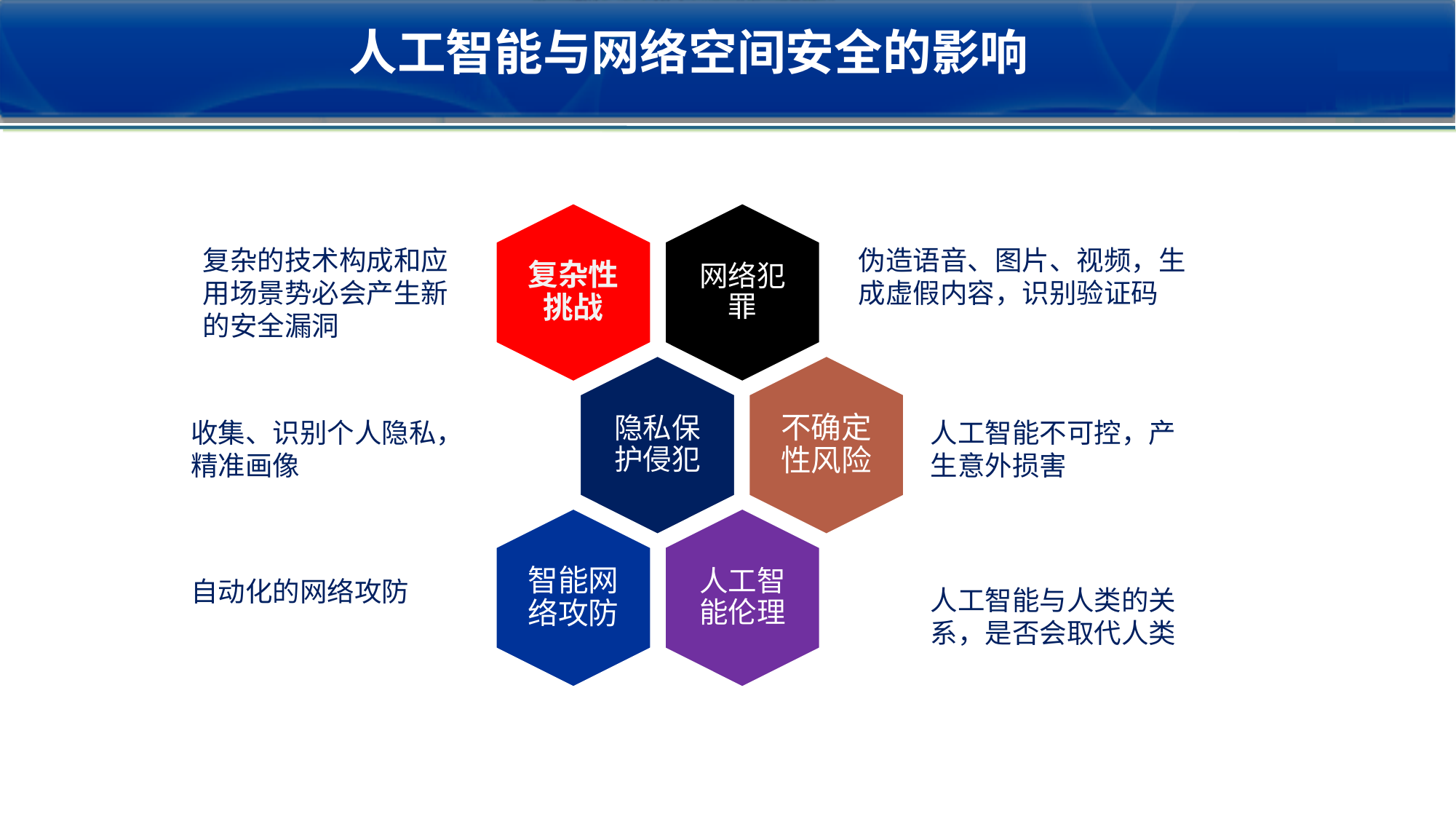

人工智能与网络空间安全的影响
网络犯罪
复杂性挑战
隐私保护侵犯

不确定性风险
人工智能伦理
智能网络攻防
复杂的技术构成和应用场景势必会产生新的安全漏洞
伪造语音、图片、视频，生成虚假内容，识别验证码
收集、识别个人隐私，精准画像
人工智能不可控，产生意外损害
自动化的网络攻防
人工智能与人类的关系，是否会取代人类